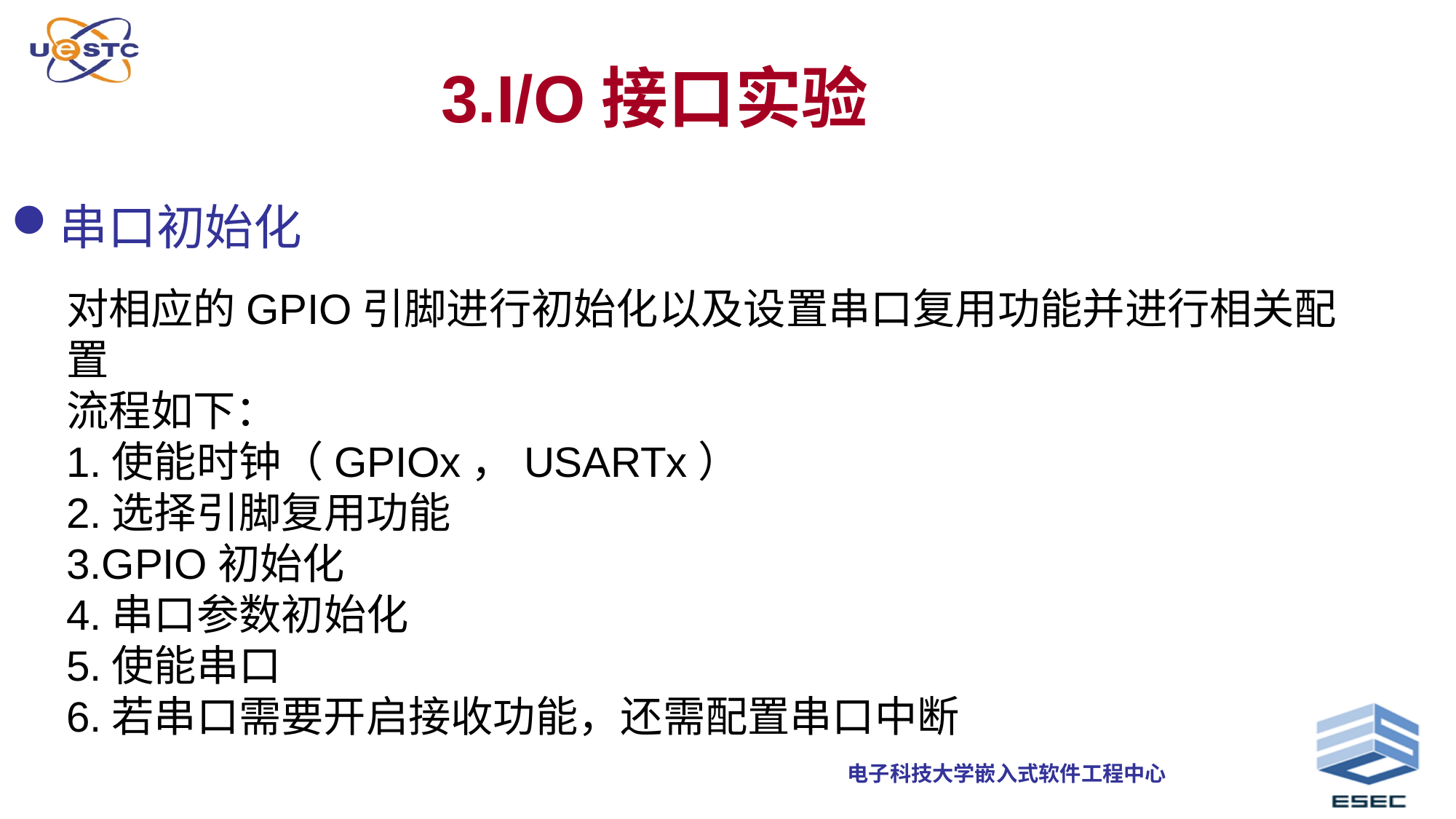

3.I/O接口实验
串口初始化

对相应的GPIO引脚进行初始化以及设置串口复用功能并进行相关配置
流程如下：
1.使能时钟（GPIOx，USARTx）
2.选择引脚复用功能
3.GPIO初始化
4.串口参数初始化
5.使能串口
6.若串口需要开启接收功能，还需配置串口中断